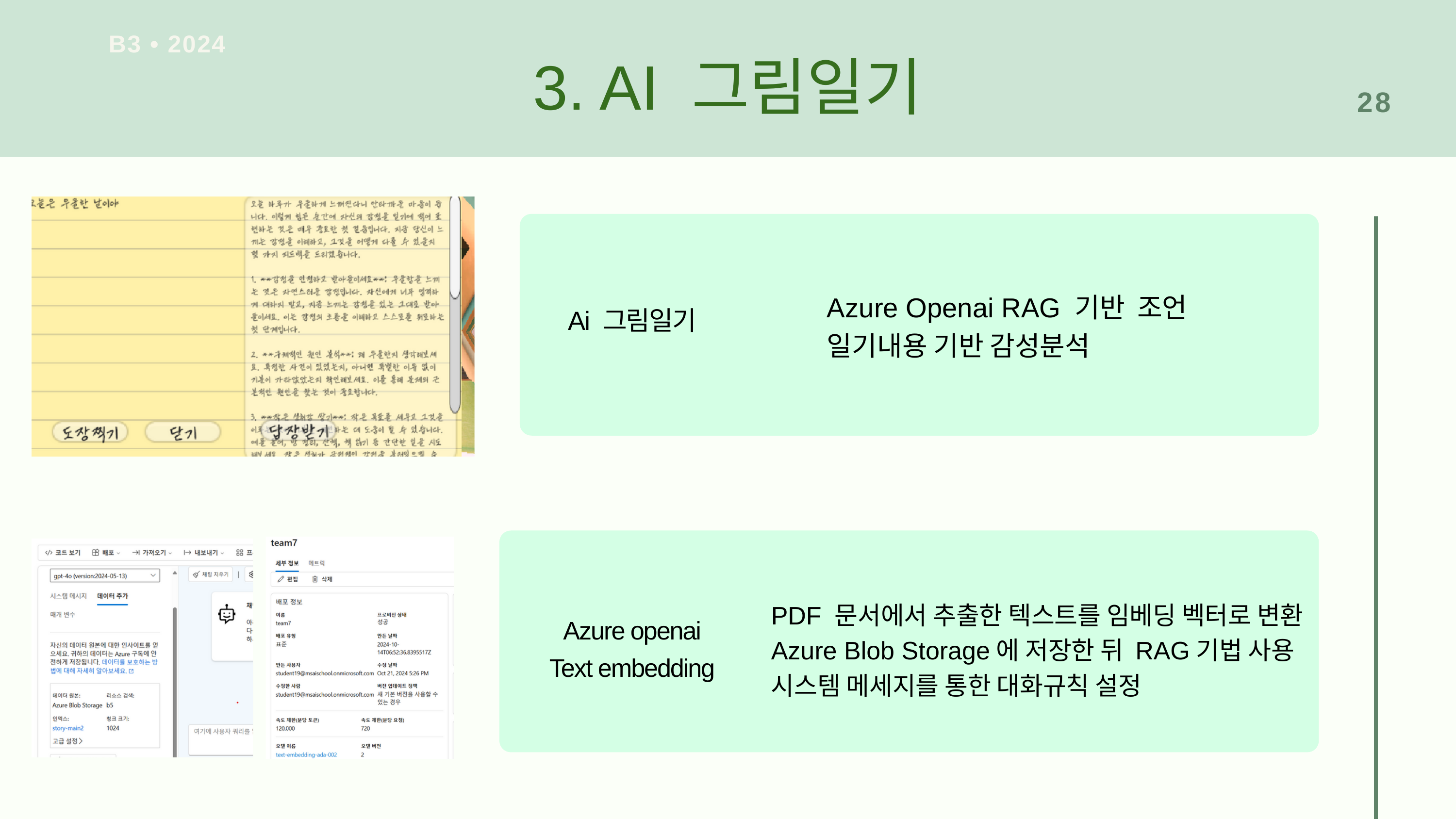

B3 • 2024
3. AI 그림일기
28

Azure Openai RAG 기반  조언
일기내용 기반 감성분석
Ai 그림일기

PDF 문서에서 추출한 텍스트를 임베딩 벡터로 변환
Azure Blob Storage에 저장한 뒤 RAG기법 사용
시스템 메세지를 통한 대화규칙 설정
Azure openai
Text embedding